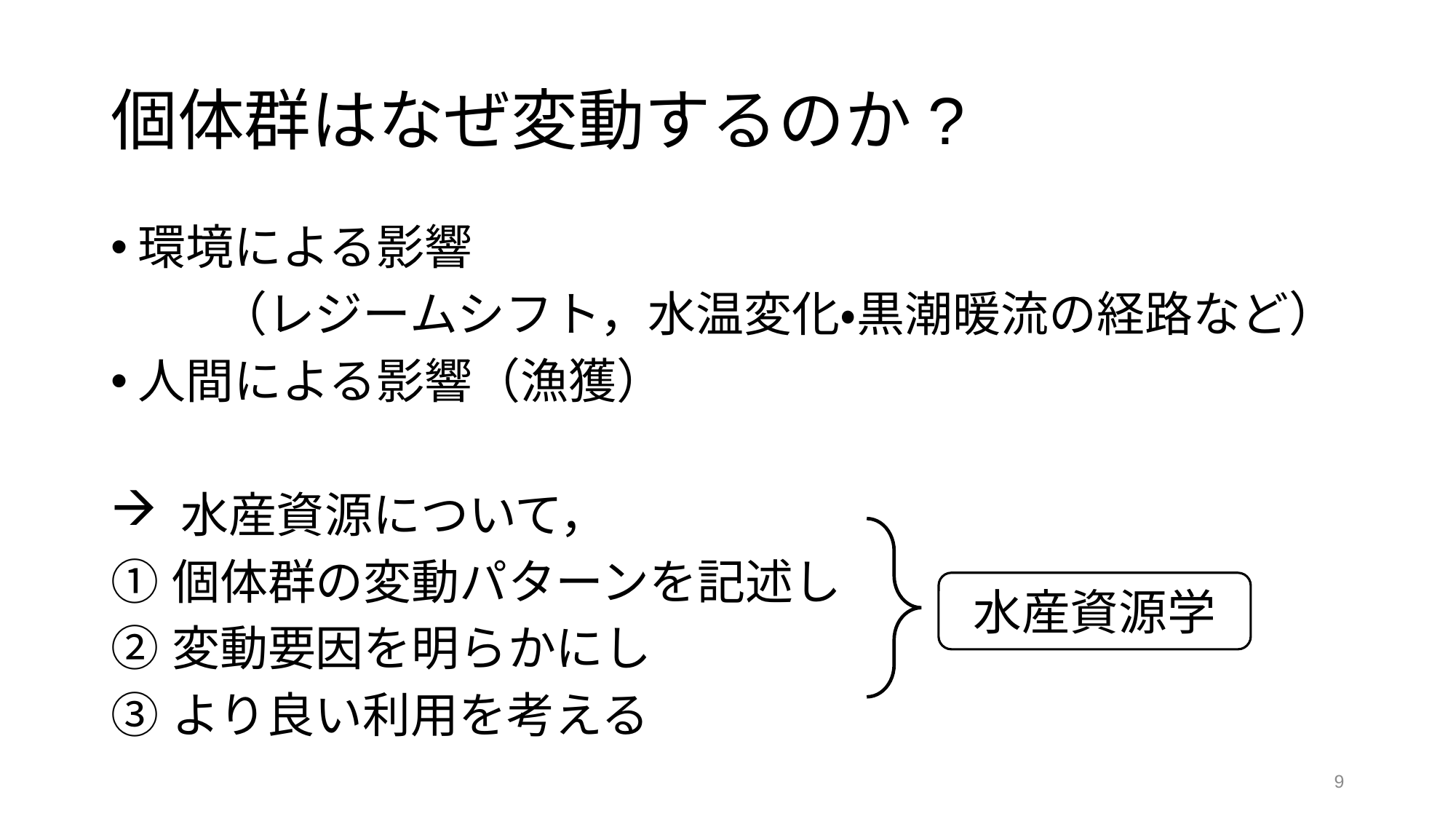

# 個体群はなぜ変動するのか?
環境による影響
	（レジームシフト，水温変化・黒潮暖流の経路など）
人間による影響（漁獲）

 水産資源について，
個体群の変動パターンを記述し
変動要因を明らかにし
より良い利用を考える

水産資源学
9